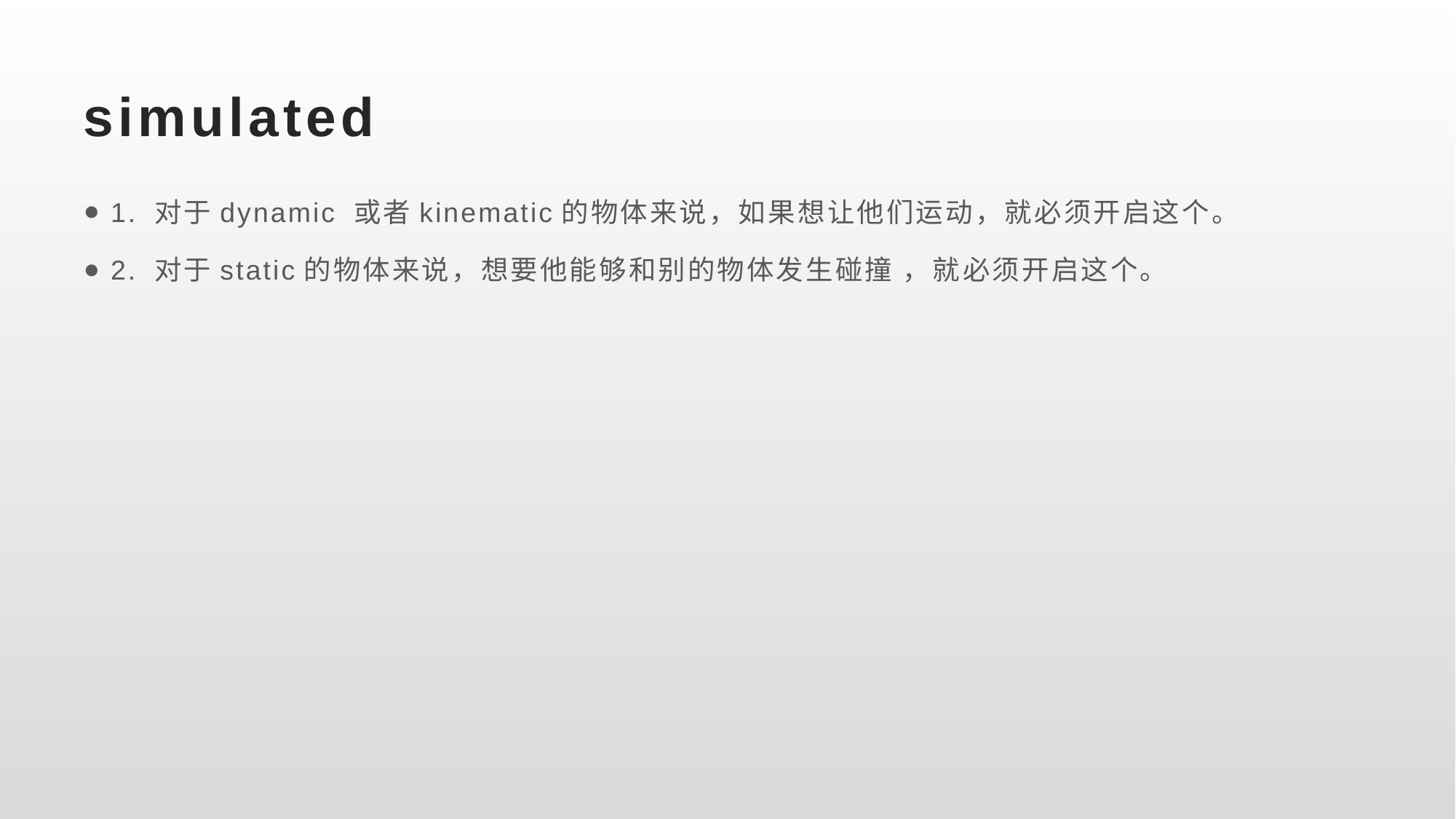

# simulated
1. 对于dynamic 或者kinematic的物体来说，如果想让他们运动，就必须开启这个。
2. 对于static的物体来说，想要他能够和别的物体发生碰撞 ，就必须开启这个。